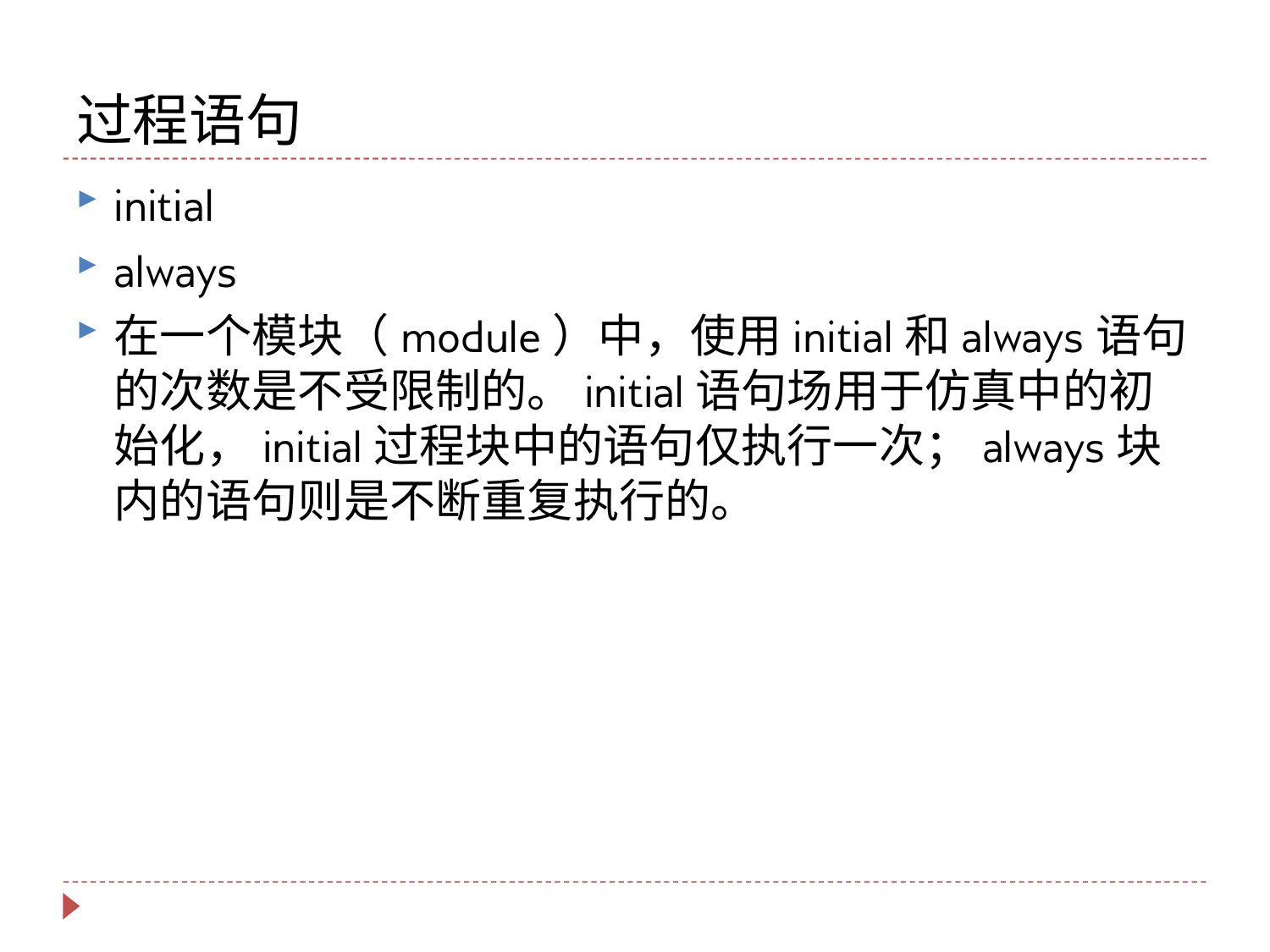

# 过程语句
initial
always
在一个模块（module）中，使用initial和always语句的次数是不受限制的。initial语句场用于仿真中的初始化，initial过程块中的语句仅执行一次；always块内的语句则是不断重复执行的。